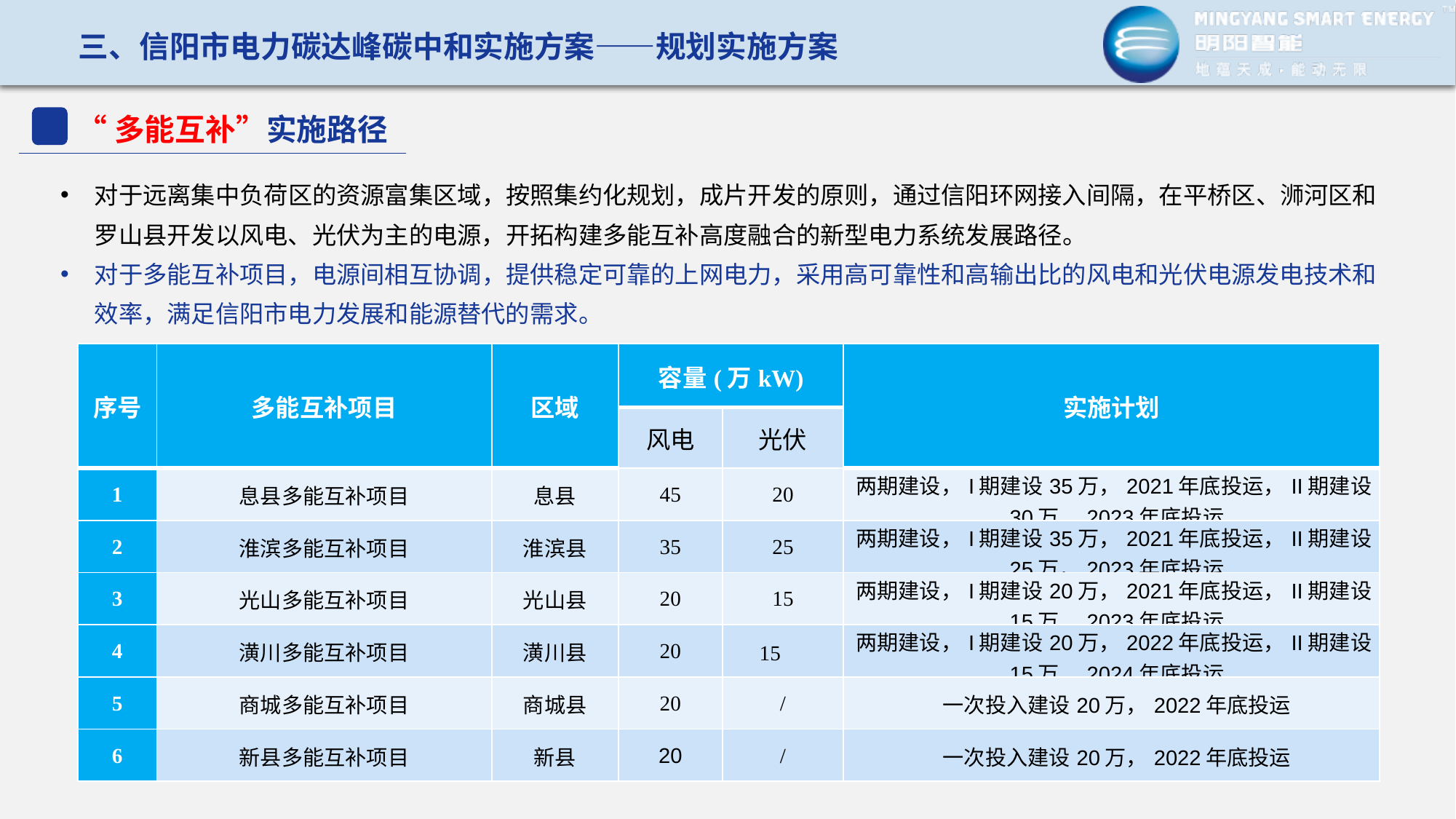

三、信阳市电力碳达峰碳中和实施方案——规划实施方案
“多能互补”实施路径

对于远离集中负荷区的资源富集区域，按照集约化规划，成片开发的原则，通过信阳环网接入间隔，在平桥区、浉河区和罗山县开发以风电、光伏为主的电源，开拓构建多能互补高度融合的新型电力系统发展路径。
对于多能互补项目，电源间相互协调，提供稳定可靠的上网电力，采用高可靠性和高输出比的风电和光伏电源发电技术和效率，满足信阳市电力发展和能源替代的需求。
| 序号 | 多能互补项目 | 区域 | 容量(万kW) |  | 实施计划 |
| --- | --- | --- | --- | --- | --- |
|  |  |  | 风电 | 光伏 |  |
| 1 | 息县多能互补项目 | 息县 | 45 | 20 | 两期建设，I期建设35万，2021年底投运，II期建设30万，2023年底投运 |
| 2 | 淮滨多能互补项目 | 淮滨县 | 35 | 25 | 两期建设，I期建设35万，2021年底投运，II期建设25万，2023年底投运 |
| 3 | 光山多能互补项目 | 光山县 | 20 | 15 | 两期建设，I期建设20万，2021年底投运，II期建设15万，2023年底投运 |
| 4 | 潢川多能互补项目 | 潢川县 | 20 | 15 | 两期建设，I期建设20万，2022年底投运，II期建设15万，2024年底投运 |
| 5 | 商城多能互补项目 | 商城县 | 20 | / | 一次投入建设20万，2022年底投运 |
| 6 | 新县多能互补项目 | 新县 | 20 | / | 一次投入建设20万，2022年底投运 |